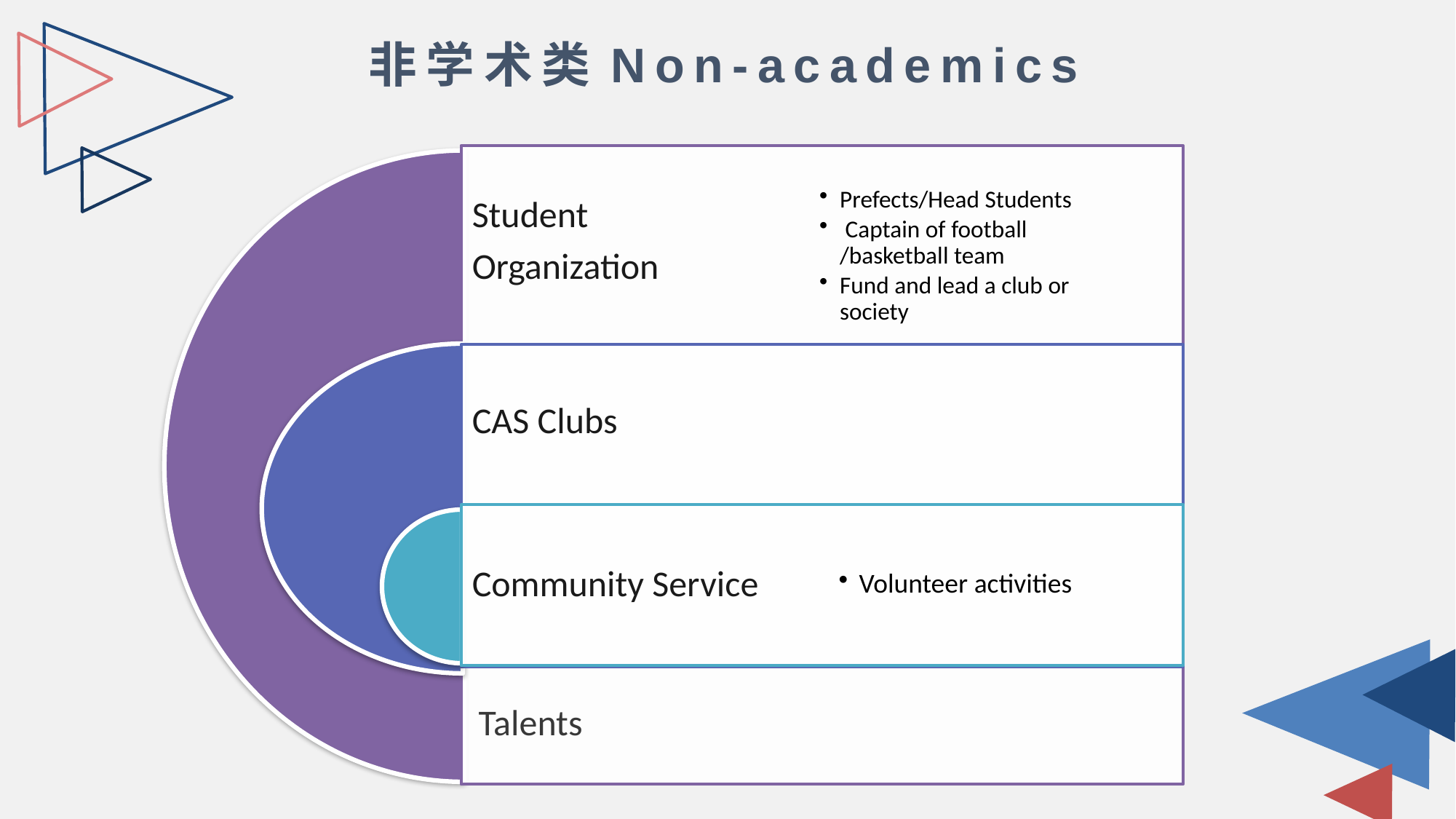

非学术类Non-academics
Student
Organization
CAS Clubs
Community Service
Prefects/Head Students
 Captain of football /basketball team
Fund and lead a club or society

Volunteer activities
Talents